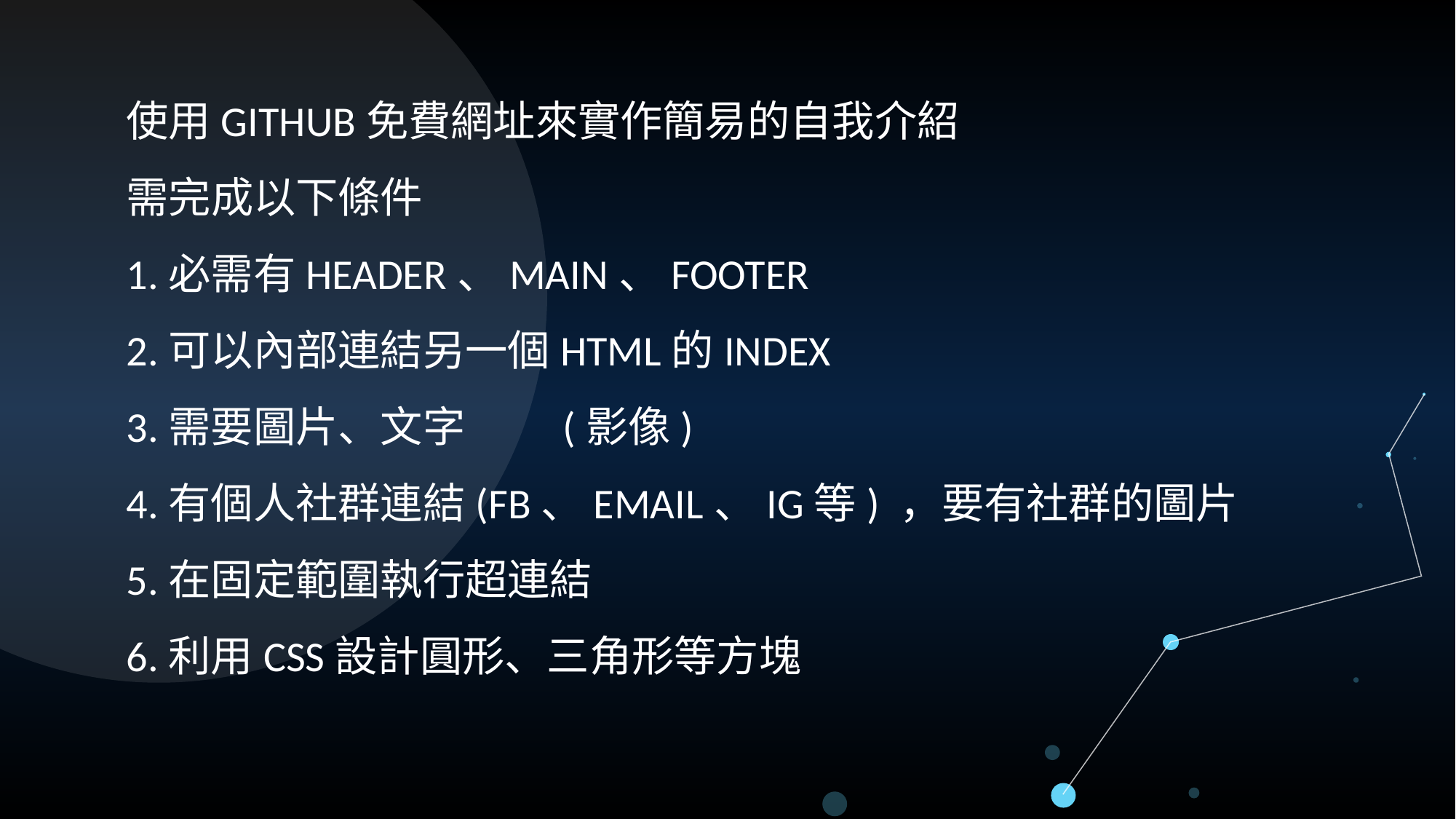

使用GITHUB免費網址來實作簡易的自我介紹
需完成以下條件
1.必需有HEADER、MAIN、FOOTER
2.可以內部連結另一個HTML的INDEX
3.需要圖片、文字 	(影像)
4.有個人社群連結(FB、EMAIL、IG等) ，要有社群的圖片
5.在固定範圍執行超連結
6.利用CSS設計圓形、三角形等方塊